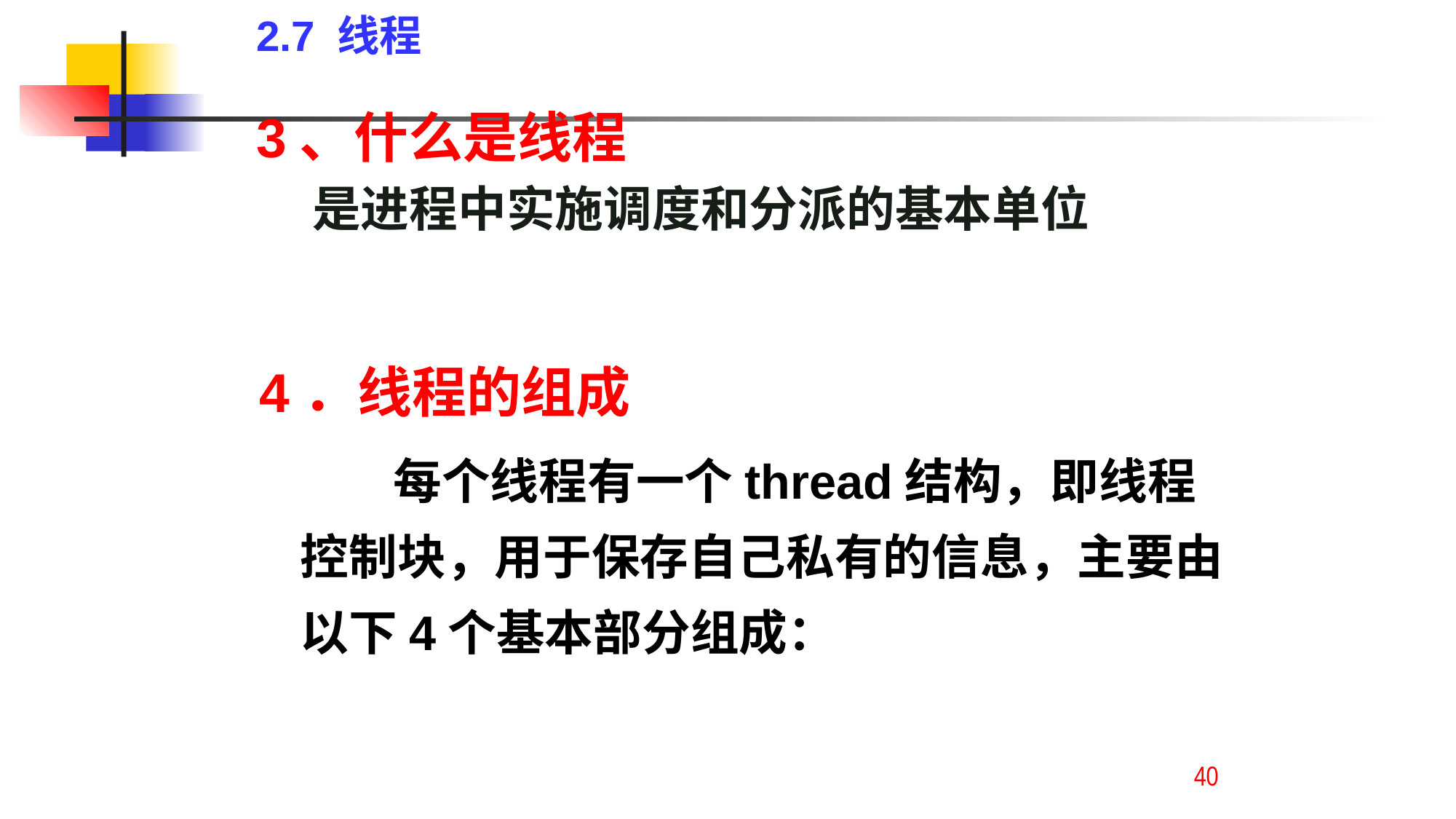

2.7 线程
3、什么是线程
    是进程中实施调度和分派的基本单位
4．线程的组成
           每个线程有一个thread结构，即线程控制块，用于保存自己私有的信息，主要由以下4个基本部分组成：
40